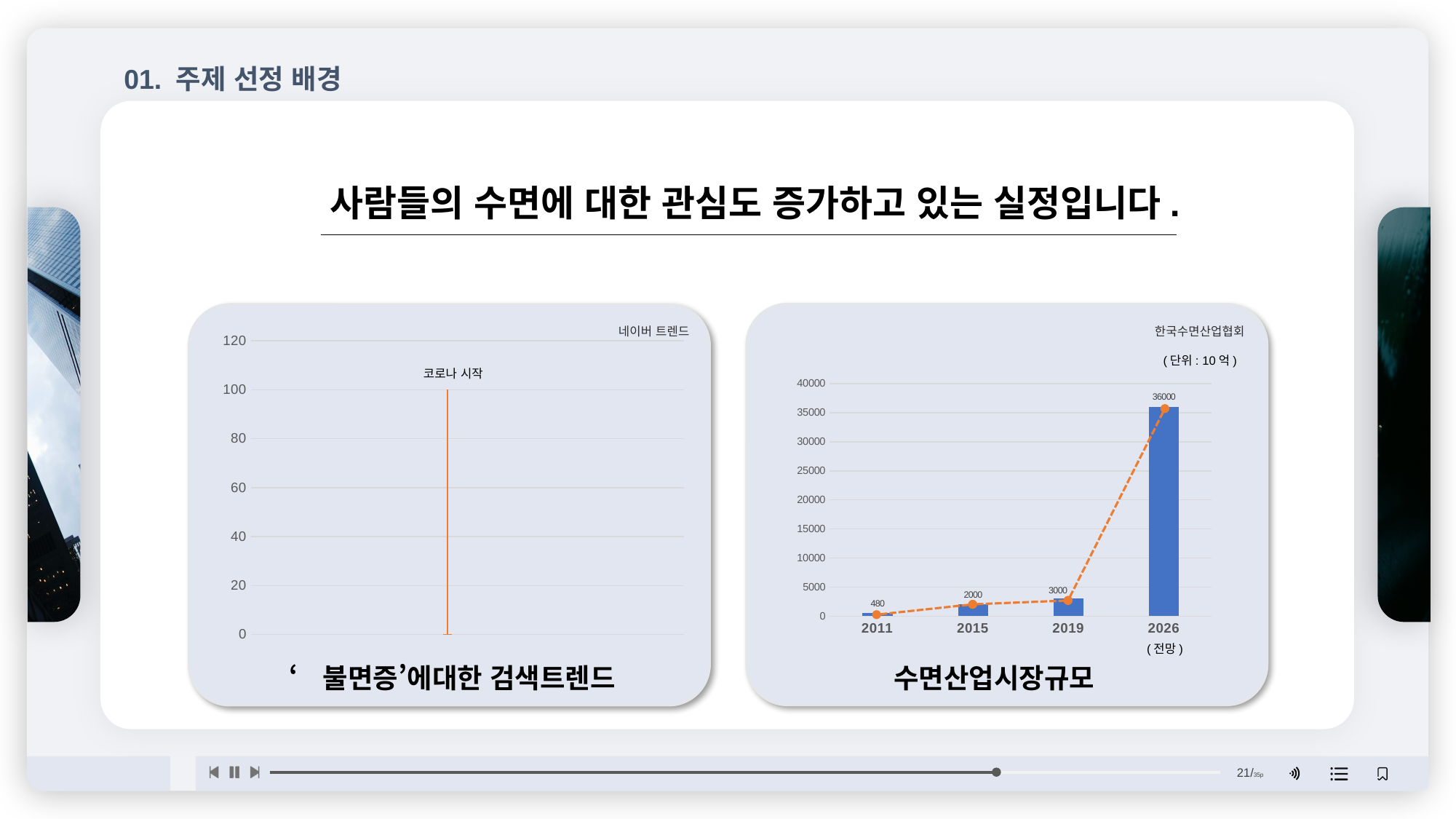

01. 주제 선정 배경
사람들의 수면에 대한 관심도 증가하고 있는 실정입니다.

네이버 트렌드
한국수면산업협회

### Chart

| Category | num | num2 |
|---|---|---|
| 2019-02-01 | 11.88969 | None |
| 2019-02-02 | 9.67827 | None |
| 2019-02-03 | 9.85812 | None |
| 2019-02-04 | 10.02464 | None |
| 2019-02-05 | 10.42429 | None |
| 2019-02-06 | 8.97222 | None |
| 2019-02-07 | 15.37334 | None |
| 2019-02-08 | 15.2268 | None |
| 2019-02-09 | 12.02957 | None |
| 2019-02-10 | 12.40924 | None |
| 2019-02-11 | 17.35828 | None |
| 2019-02-12 | 15.97282 | None |
| 2019-02-13 | 15.14687 | None |
| 2019-02-14 | 13.25517 | None |
| 2019-02-15 | 12.29601 | None |
| 2019-02-16 | 9.55172 | None |
| 2019-02-17 | 10.51755 | None |
| 2019-02-18 | 13.24851 | None |
| 2019-02-19 | 13.30846 | None |
| 2019-02-20 | 14.54739 | None |
| 2019-02-21 | 14.09445 | None |
| 2019-02-22 | 12.42256 | None |
| 2019-02-23 | 11.42343 | None |
| 2019-02-24 | 11.43009 | None |
| 2019-02-25 | 14.22766 | None |
| 2019-02-26 | 14.38086 | None |
| 2019-02-27 | 13.72144 | None |
| 2019-02-28 | 12.16945 | None |
| 2019-03-01 | 11.27023 | None |
| 2019-03-02 | 10.72403 | None |
| 2019-03-03 | 11.56331 | None |
| 2019-03-04 | 17.35162 | None |
| 2019-03-05 | 13.94791 | None |
| 2019-03-06 | 12.72896 | None |
| 2019-03-07 | 10.7307 | None |
| 2019-03-08 | 9.09212 | None |
| 2019-03-09 | 7.89982 | None |
| 2019-03-10 | 8.16625 | None |
| 2019-03-11 | 11.84306 | None |
| 2019-03-12 | 11.27023 | None |
| 2019-03-13 | 10.19782 | None |
| 2019-03-14 | 9.47179 | None |
| 2019-03-15 | 8.74575 | None |
| 2019-03-16 | 7.00059 | None |
| 2019-03-17 | 7.91314 | None |
| 2019-03-18 | 10.69739 | None |
| 2019-03-19 | 10.94384 | None |
| 2019-03-20 | 11.41677 | None |
| 2019-03-21 | 10.62412 | None |
| 2019-03-22 | 9.31192 | None |
| 2019-03-23 | 7.89315 | None |
| 2019-03-24 | 8.2262 | None |
| 2019-03-25 | 11.2236 | None |
| 2019-03-26 | 10.89722 | None |
| 2019-03-27 | 11.27023 | None |
| 2019-03-28 | 11.58995 | None |
| 2019-03-29 | 9.5384 | None |
| 2019-03-30 | 7.39359 | None |
| 2019-03-31 | 8.01971 | None |
| 2019-04-01 | 10.23113 | None |
| 2019-04-02 | 10.23779 | None |
| 2019-04-03 | 10.45094 | None |
| 2019-04-04 | 9.50509 | None |
| 2019-04-05 | 8.15959 | None |
| 2019-04-06 | 7.62006 | None |
| 2019-04-07 | 7.9531 | None |
| 2019-04-08 | 10.83727 | None |
| 2019-04-09 | 10.53753 | None |
| 2019-04-10 | 9.8781 | None |
| 2019-04-11 | 9.4185 | None |
| 2019-04-12 | 8.30613 | None |
| 2019-04-13 | 7.00726 | None |
| 2019-04-14 | 8.11296 | None |
| 2019-04-15 | 11.26357 | None |
| 2019-04-16 | 11.47005 | None |
| 2019-04-17 | 10.97715 | None |
| 2019-04-18 | 9.93805 | None |
| 2019-04-19 | 8.81902 | None |
| 2019-04-20 | 7.41357 | None |
| 2019-04-21 | 7.63338 | None |
| 2019-04-22 | 11.05708 | None |
| 2019-04-23 | 11.31685 | None |
| 2019-04-24 | 11.00379 | None |
| 2019-04-25 | 10.13788 | None |
| 2019-04-26 | 8.61919 | None |
| 2019-04-27 | 7.01392 | None |
| 2019-04-28 | 8.21288 | None |
| 2019-04-29 | 11.00379 | None |
| 2019-04-30 | 10.8839 | None |
| 2019-05-01 | 9.49177 | None |
| 2019-05-02 | 11.55665 | None |
| 2019-05-03 | 9.65829 | None |
| 2019-05-04 | 7.69333 | None |
| 2019-05-05 | 7.14047 | None |
| 2019-05-06 | 8.90561 | None |
| 2019-05-07 | 11.6832 | None |
| 2019-05-08 | 11.39012 | None |
| 2019-05-09 | 10.4909 | None |
| 2019-05-10 | 8.5659 | None |
| 2019-05-11 | 7.04722 | None |
| 2019-05-12 | 7.96642 | None |
| 2019-05-13 | 11.62992 | None |
| 2019-05-14 | 10.93052 | None |
| 2019-05-15 | 10.77732 | None |
| 2019-05-16 | 10.32438 | None |
| 2019-05-17 | 9.44514 | None |
| 2019-05-18 | 7.31366 | None |
| 2019-05-19 | 8.073 | None |
| 2019-05-20 | 11.25024 | None |
| 2019-05-21 | 10.42429 | None |
| 2019-05-22 | 11.0704 | None |
| 2019-05-23 | 9.7249 | None |
| 2019-05-24 | 8.8057 | None |
| 2019-05-25 | 7.26037 | None |
| 2019-05-26 | 7.74661 | None |
| 2019-05-27 | 11.51668 | None |
| 2019-05-28 | 11.29021 | None |
| 2019-05-29 | 11.21694 | None |
| 2019-05-30 | 10.11789 | None |
| 2019-05-31 | 8.26616 | None |
| 2019-06-01 | 7.16712 | None |
| 2019-06-02 | 7.69333 | None |
| 2019-06-03 | 11.23026 | None |
| 2019-06-04 | 12.35595 | None |
| 2019-06-05 | 10.0313 | None |
| 2019-06-06 | 8.33943 | None |
| 2019-06-07 | 9.33191 | None |
| 2019-06-08 | 8.43935 | None |
| 2019-06-09 | 9.31859 | None |
| 2019-06-10 | 13.71478 | None |
| 2019-06-11 | 13.25517 | None |
| 2019-06-12 | 12.80889 | None |
| 2019-06-13 | 12.02291 | None |
| 2019-06-14 | 10.05128 | None |
| 2019-06-15 | 8.05968 | None |
| 2019-06-16 | 7.43355 | None |
| 2019-06-17 | 13.00872 | None |
| 2019-06-18 | 13.92792 | None |
| 2019-06-19 | 11.59661 | None |
| 2019-06-20 | 11.60993 | None |
| 2019-06-21 | 10.97715 | None |
| 2019-06-22 | 8.51928 | None |
| 2019-06-23 | 8.6858 | None |
| 2019-06-24 | 13.12196 | None |
| 2019-06-25 | 13.48164 | None |
| 2019-06-26 | 12.86218 | None |
| 2019-06-27 | 11.60993 | None |
| 2019-06-28 | 10.54419 | None |
| 2019-06-29 | 7.69999 | None |
| 2019-06-30 | 9.33857 | None |
| 2019-07-01 | 13.70811 | None |
| 2019-07-02 | 12.62239 | None |
| 2019-07-03 | 12.18277 | None |
| 2019-07-04 | 11.41011 | None |
| 2019-07-05 | 9.99134 | None |
| 2019-07-06 | 8.44601 | None |
| 2019-07-07 | 9.35855 | None |
| 2019-07-08 | 11.33684 | None |
| 2019-07-09 | 12.04955 | None |
| 2019-07-10 | 11.31685 | None |
| 2019-07-11 | 10.44428 | None |
| 2019-07-12 | 10.34436 | None |
| 2019-07-13 | 7.91314 | None |
| 2019-07-14 | 8.62585 | None |
| 2019-07-15 | 12.66235 | None |
| 2019-07-16 | 11.72983 | None |
| 2019-07-17 | 12.23606 | None |
| 2019-07-18 | 10.26443 | None |
| 2019-07-19 | 9.89808 | None |
| 2019-07-20 | 8.35276 | None |
| 2019-07-21 | 8.839 | None |
| 2019-07-22 | 12.15613 | None |
| 2019-07-23 | 12.86218 | None |
| 2019-07-24 | 13.38173 | None |
| 2019-07-25 | 11.48338 | None |
| 2019-07-26 | 11.72317 | None |
| 2019-07-27 | 9.605 | None |
| 2019-07-28 | 9.45846 | None |
| 2019-07-29 | 13.90128 | None |
| 2019-07-30 | 15.08026 | None |
| 2019-07-31 | 14.58735 | None |
| 2019-08-01 | 12.16945 | None |
| 2019-08-02 | 11.53 | None |
| 2019-08-03 | 10.39099 | None |
| 2019-08-04 | 10.07793 | None |
| 2019-08-05 | 12.37594 | None |
| 2019-08-06 | 12.60907 | None |
| 2019-08-07 | 12.43588 | None |
| 2019-08-08 | 12.12948 | None |
| 2019-08-09 | 12.12948 | None |
| 2019-08-10 | 10.3044 | None |
| 2019-08-11 | 11.45007 | None |
| 2019-08-12 | 15.13355 | None |
| 2019-08-13 | 13.71478 | None |
| 2019-08-14 | 12.36927 | None |
| 2019-08-15 | 10.05128 | None |
| 2019-08-16 | 11.75647 | None |
| 2019-08-17 | 9.47179 | None |
| 2019-08-18 | 9.57836 | None |
| 2019-08-19 | 15.22014 | None |
| 2019-08-20 | 12.10284 | None |
| 2019-08-21 | 12.88882 | None |
| 2019-08-22 | 11.3435 | None |
| 2019-08-23 | 9.605 | None |
| 2019-08-24 | 8.17957 | None |
| 2019-08-25 | 8.63251 | None |
| 2019-08-26 | 11.63658 | None |
| 2019-08-27 | 11.12369 | None |
| 2019-08-28 | 11.25024 | None |
| 2019-08-29 | 10.57083 | None |
| 2019-08-30 | 9.16538 | None |
| 2019-08-31 | 7.3736 | None |
| 2019-09-01 | 7.9198 | None |
| 2019-09-02 | 11.57663 | None |
| 2019-09-03 | 10.99047 | None |
| 2019-09-04 | 10.57083 | None |
| 2019-09-05 | 9.90474 | None |
| 2019-09-06 | 8.839 | None |
| 2019-09-07 | 7.14713 | None |
| 2019-09-08 | 7.62006 | None |
| 2019-09-09 | 12.08286 | None |
| 2019-09-10 | 11.33018 | None |
| 2019-09-11 | 9.81815 | None |
| 2019-09-12 | 6.74082 | None |
| 2019-09-13 | 6.48771 | None |
| 2019-09-14 | 6.04143 | None |
| 2019-09-15 | 8.38606 | None |
| 2019-09-16 | 14.13441 | None |
| 2019-09-17 | 14.28761 | None |
| 2019-09-18 | 13.73476 | None |
| 2019-09-19 | 11.47672 | None |
| 2019-09-20 | 9.13874 | None |
| 2019-09-21 | 7.11383 | None |
| 2019-09-22 | 7.6134 | None |
| 2019-09-23 | 11.09038 | None |
| 2019-09-24 | 11.51002 | None |
| 2019-09-25 | 10.39765 | None |
| 2019-09-26 | 10.41763 | None |
| 2019-09-27 | 8.89229 | None |
| 2019-09-28 | 7.0339 | None |
| 2019-09-29 | 7.99973 | None |
| 2019-09-30 | 11.90967 | None |
| 2019-10-01 | 11.57663 | None |
| 2019-10-02 | 10.47092 | None |
| 2019-10-03 | 7.89315 | None |
| 2019-10-04 | 10.78398 | None |
| 2019-10-05 | 8.63917 | None |
| 2019-10-06 | 8.63251 | None |
| 2019-10-07 | 12.50249 | None |
| 2019-10-08 | 10.85059 | None |
| 2019-10-09 | 8.86564 | None |
| 2019-10-10 | 12.2627 | None |
| 2019-10-11 | 10.39765 | None |
| 2019-10-12 | 7.81322 | None |
| 2019-10-13 | 8.32611 | None |
| 2019-10-14 | 12.70898 | None |
| 2019-10-15 | 12.40924 | None |
| 2019-10-16 | 12.31599 | None |
| 2019-10-17 | 11.17031 | None |
| 2019-10-18 | 9.64497 | None |
| 2019-10-19 | 7.75994 | None |
| 2019-10-20 | 8.07966 | None |
| 2019-10-21 | 12.52248 | None |
| 2019-10-22 | 12.98208 | None |
| 2019-10-23 | 12.42256 | None |
| 2019-10-24 | 11.92966 | None |
| 2019-10-25 | 10.73736 | None |
| 2019-10-26 | 8.74575 | None |
| 2019-10-27 | 8.43269 | None |
| 2019-10-28 | 11.69652 | None |
| 2019-10-29 | 11.79644 | None |
| 2019-10-30 | 11.13035 | None |
| 2019-10-31 | 10.49756 | None |
| 2019-11-01 | 9.47845 | None |
| 2019-11-02 | 7.83987 | None |
| 2019-11-03 | 8.75241 | None |
| 2019-11-04 | 12.11616 | None |
| 2019-11-05 | 12.78891 | None |
| 2019-11-06 | 12.01625 | None |
| 2019-11-07 | 11.13701 | None |
| 2019-11-08 | 9.13874 | None |
| 2019-11-09 | 7.57343 | None |
| 2019-11-10 | 8.11962 | None |
| 2019-11-11 | 11.90301 | None |
| 2019-11-12 | 11.51668 | None |
| 2019-11-13 | 12.22274 | None |
| 2019-11-14 | 9.92473 | None |
| 2019-11-15 | 8.83234 | None |
| 2019-11-16 | 7.48684 | None |
| 2019-11-17 | 8.78571 | None |
| 2019-11-18 | 12.62905 | None |
| 2019-11-19 | 13.22853 | None |
| 2019-11-20 | 10.94384 | None |
| 2019-11-21 | 10.73736 | None |
| 2019-11-22 | 9.85146 | None |
| 2019-11-23 | 7.60007 | None |
| 2019-11-24 | 9.42516 | None |
| 2019-11-25 | 13.26183 | None |
| 2019-11-26 | 12.32265 | None |
| 2019-11-27 | 12.1428 | None |
| 2019-11-28 | 11.45673 | None |
| 2019-11-29 | 10.26443 | None |
| 2019-11-30 | 8.21954 | None |
| 2019-12-01 | 8.67914 | None |
| 2019-12-02 | 12.76227 | None |
| 2019-12-03 | 12.43588 | None |
| 2019-12-04 | 12.14947 | None |
| 2019-12-05 | 10.9505 | None |
| 2019-12-06 | 8.85232 | None |
| 2019-12-07 | 7.81322 | None |
| 2019-12-08 | 8.54592 | None |
| 2019-12-09 | 11.71651 | None |
| 2019-12-10 | 12.32931 | None |
| 2019-12-11 | 12.55578 | None |
| 2019-12-12 | 11.53666 | None |
| 2019-12-13 | 10.74402 | None |
| 2019-12-14 | 9.12542 | None |
| 2019-12-15 | 9.47845 | None |
| 2019-12-16 | 13.30846 | None |
| 2019-12-17 | 13.1486 | None |
| 2019-12-18 | 13.68147 | None |
| 2019-12-19 | 11.45673 | None |
| 2019-12-20 | 10.27775 | None |
| 2019-12-21 | 8.69246 | None |
| 2019-12-22 | 9.03217 | None |
| 2019-12-23 | 12.66235 | None |
| 2019-12-24 | 10.70405 | None |
| 2019-12-25 | 8.19956 | None |
| 2019-12-26 | 12.19609 | None |
| 2019-12-27 | 11.74315 | None |
| 2019-12-28 | 9.85812 | None |
| 2019-12-29 | 10.51755 | None |
| 2019-12-30 | 13.5749 | None |
| 2019-12-31 | 11.84973 | None |
| 2020-01-01 | 8.75241 | None |
| 2020-01-02 | 14.62066 | None |
| 2020-01-03 | 17.7979 | None |
| 2020-01-04 | 14.50076 | None |
| 2020-01-05 | 13.71478 | None |
| 2020-01-06 | 22.04755 | None |
| 2020-01-07 | 18.55058 | None |
| 2020-01-08 | 25.62445 | 100.0 |
| 2020-01-09 | 31.89235 | None |
| 2020-01-10 | 26.09738 | None |
| 2020-01-11 | 19.0768 | None |
| 2020-01-12 | 14.3076 | None |
| 2020-01-13 | 22.32731 | None |
| 2020-01-14 | 24.17238 | None |
| 2020-01-15 | 20.762 | None |
| 2020-01-16 | 17.35162 | None |
| 2020-01-17 | 19.8428 | None |
| 2020-01-18 | 13.1153 | None |
| 2020-01-19 | 13.0287 | None |
| 2020-01-20 | 22.43389 | None |
| 2020-01-21 | 24.9517 | None |
| 2020-01-22 | 27.38293 | None |
| 2020-01-23 | 13.6082 | None |
| 2020-01-24 | 11.09038 | None |
| 2020-01-25 | 11.78978 | None |
| 2020-01-26 | 8.64584 | None |
| 2020-01-27 | 11.06374 | None |
| 2020-01-28 | 15.10024 | None |
| 2020-01-29 | 21.98761 | None |
| 2020-01-30 | 23.09998 | None |
| 2020-01-31 | 15.05362 | None |
| 2020-02-01 | 12.10284 | None |
| 2020-02-02 | 12.27602 | None |
| 2020-02-03 | 16.65889 | None |
| 2020-02-04 | 17.35162 | None |
| 2020-02-05 | 17.77126 | None |
| 2020-02-06 | 12.89549 | None |
| 2020-02-07 | 12.58908 | None |
| 2020-02-08 | 10.94384 | None |
| 2020-02-09 | 12.21607 | None |
| 2020-02-10 | 15.63977 | None |
| 2020-02-11 | 16.146 | None |
| 2020-02-12 | 17.99773 | None |
| 2020-02-13 | 18.58389 | None |
| 2020-02-14 | 18.52394 | None |
| 2020-02-15 | 13.85465 | None |
| 2020-02-16 | 13.12196 | None |
| 2020-02-17 | 17.77792 | None |
| 2020-02-18 | 25.09824 | None |
| 2020-02-19 | 15.86624 | None |
| 2020-02-20 | 15.28675 | None |
| 2020-02-21 | 13.09531 | None |
| 2020-02-22 | 11.44341 | None |
| 2020-02-23 | 10.50422 | None |
| 2020-02-24 | 13.13528 | None |
| 2020-02-25 | 14.09445 | None |
| 2020-02-26 | 15.42663 | None |
| 2020-02-27 | 15.55984 | None |
| 2020-02-28 | 15.43329 | None |
| 2020-02-29 | 14.14773 | None |
| 2020-03-01 | 14.66728 | None |
| 2020-03-02 | 19.80283 | None |
| 2020-03-03 | 31.65922 | None |
| 2020-03-04 | 25.62445 | None |
| 2020-03-05 | 34.72323 | None |
| 2020-03-06 | 17.27835 | None |
| 2020-03-07 | 16.2992 | None |
| 2020-03-08 | 15.86624 | None |
| 2020-03-09 | 25.45793 | None |
| 2020-03-10 | 31.24625 | None |
| 2020-03-11 | 25.54452 | None |
| 2020-03-12 | 20.38899 | None |
| 2020-03-13 | 17.40491 | None |
| 2020-03-14 | 14.83381 | None |
| 2020-03-15 | 15.10024 | None |
| 2020-03-16 | 21.60127 | None |
| 2020-03-17 | 20.36235 | None |
| 2020-03-18 | 22.78025 | None |
| 2020-03-19 | 26.17731 | None |
| 2020-03-20 | 17.13181 | None |
| 2020-03-21 | 23.95923 | None |
| 2020-03-22 | 13.95457 | None |
| 2020-03-23 | 41.31086 | None |
| 2020-03-24 | 30.00732 | None |
| 2020-03-25 | 18.88363 | None |
| 2020-03-26 | 17.95776 | None |
| 2020-03-27 | 16.36581 | None |
| 2020-03-28 | 14.56071 | None |
| 2020-03-29 | 14.16772 | None |
| 2020-03-30 | 24.17238 | None |
| 2020-03-31 | 26.02411 | None |
| 2020-04-01 | 25.74435 | None |
| 2020-04-02 | 17.45154 | None |
| 2020-04-03 | 15.35336 | None |
| 2020-04-04 | 14.0678 | None |
| 2020-04-05 | 12.75561 | None |
| 2020-04-06 | 16.4191 | None |
| 2020-04-07 | 18.58389 | None |
| 2020-04-08 | 17.91114 | None |
| 2020-04-09 | 16.95863 | None |
| 2020-04-10 | 15.55318 | None |
| 2020-04-11 | 13.48164 | None |
| 2020-04-12 | 14.01452 | None |
| 2020-04-13 | 17.73129 | None |
| 2020-04-14 | 18.00439 | None |
| 2020-04-15 | 15.96616 | None |
| 2020-04-16 | 18.61719 | None |
| 2020-04-17 | 15.58649 | None |
| 2020-04-18 | 14.58735 | None |
| 2020-04-19 | 15.52654 | None |
| 2020-04-20 | 46.25324 | None |
| 2020-04-21 | 26.27722 | None |
| 2020-04-22 | 19.90941 | None |
| 2020-04-23 | 17.53813 | None |
| 2020-04-24 | 16.35915 | None |
| 2020-04-25 | 13.84799 | None |
| 2020-04-26 | 14.63398 | None |
| 2020-04-27 | 21.90101 | None |
| 2020-04-28 | 16.58562 | None |
| 2020-04-29 | 19.74288 | None |
| 2020-04-30 | 14.22766 | None |
| 2020-05-01 | 15.35336 | None |
| 2020-05-02 | 13.40837 | None |
| 2020-05-03 | 13.84799 | None |
| 2020-05-04 | 38.30013 | None |
| 2020-05-05 | 17.15846 | None |
| 2020-05-06 | 38.69313 | None |
| 2020-05-07 | 32.58509 | None |
| 2020-05-08 | 22.58043 | None |
| 2020-05-09 | 13.63484 | None |
| 2020-05-10 | 12.29601 | None |
| 2020-05-11 | 66.0361 | None |
| 2020-05-12 | 28.47532 | None |
| 2020-05-13 | 46.72617 | None |
| 2020-05-14 | 21.70785 | None |
| 2020-05-15 | 15.32671 | None |
| 2020-05-16 | 13.77472 | None |
| 2020-05-17 | 14.11443 | None |
| 2020-05-18 | 57.98974 | None |
| 2020-05-19 | 43.42236 | None |
| 2020-05-20 | 37.75394 | None |
| 2020-05-21 | 39.3792 | None |
| 2020-05-22 | 31.89902 | None |
| 2020-05-23 | 14.58735 | None |
| 2020-05-24 | 13.92126 | None |
| 2020-05-25 | 56.8041 | None |
| 2020-05-26 | 40.07193 | None |
| 2020-05-27 | 38.65316 | None |
| 2020-05-28 | 28.04236 | None |
| 2020-05-29 | 13.80137 | None |
| 2020-05-30 | 11.91633 | None |
| 2020-05-31 | 12.49583 | None |
| 2020-06-01 | 23.87264 | None |
| 2020-06-02 | 26.01079 | None |
| 2020-06-03 | 39.01285 | None |
| 2020-06-04 | 15.45993 | None |
| 2020-06-05 | 18.17757 | None |
| 2020-06-06 | 22.04755 | None |
| 2020-06-07 | 18.04436 | None |
| 2020-06-08 | 100.0 | None |
| 2020-06-09 | 95.86358 | None |
| 2020-06-10 | 55.71837 | None |
| 2020-06-11 | 33.98388 | None |
| 2020-06-12 | 19.16339 | None |
| 2020-06-13 | 12.95543 | None |
| 2020-06-14 | 12.90881 | None |
| 2020-06-15 | 23.25318 | None |
| 2020-06-16 | 19.98268 | None |
| 2020-06-17 | 17.73129 | None |
| 2020-06-18 | 15.74635 | None |
| 2020-06-19 | 14.6473 | None |
| 2020-06-20 | 12.82222 | None |
| 2020-06-21 | 11.96962 | None |
| 2020-06-22 | 28.25551 | None |
| 2020-06-23 | 16.89868 | None |
| 2020-06-24 | 15.57983 | None |
| 2020-06-25 | 13.77472 | None |
| 2020-06-26 | 12.97542 | None |
| 2020-06-27 | 11.21028 | None |
| 2020-06-28 | 11.28355 | None |
| 2020-06-29 | 44.7279 | None |
| 2020-06-30 | 13.53493 | None |
| 2020-07-01 | 22.32731 | None |
| 2020-07-02 | 13.77472 | None |
| 2020-07-03 | 12.3826 | None |
| 2020-07-04 | 11.00379 | None |
| 2020-07-05 | 11.58329 | None |
| 2020-07-06 | 47.70532 | None |
| 2020-07-07 | 20.98847 | None |
| 2020-07-08 | 15.02031 | None |
| 2020-07-09 | 14.17438 | None |
| 2020-07-10 | 13.04203 | None |
| 2020-07-11 | 10.71071 | None |
| 2020-07-12 | 11.65656 | None |
| 2020-07-13 | 13.58156 | None |
| 2020-07-14 | 13.34843 | None |
| 2020-07-15 | 14.01452 | None |
| 2020-07-16 | 13.96789 | None |
| 2020-07-17 | 16.51235 | None |
| 2020-07-18 | 11.1903 | None |
| 2020-07-19 | 11.47005 | None |
| 2020-07-20 | 33.87064 | None |
| 2020-07-21 | 18.97688 | None |
| 2020-07-22 | 15.40664 | None |
| 2020-07-23 | 13.36841 | None |
| 2020-07-24 | 12.11616 | None |
| 2020-07-25 | 11.23026 | None |
| 2020-07-26 | 11.48338 | None |
| 2020-07-27 | 39.63231 | None |
| 2020-07-28 | 25.86425 | None |
| 2020-07-29 | 15.2268 | None |
| 2020-07-30 | 14.28095 | None |
| 2020-07-31 | 16.89202 | None |
| 2020-08-01 | 12.18277 | None |
| 2020-08-02 | 11.60327 | None |
| 2020-08-03 | 14.94038 | None |
| 2020-08-04 | 15.55984 | None |
| 2020-08-05 | 16.75214 | None |
| 2020-08-06 | 13.70811 | None |
| 2020-08-07 | 13.86132 | None |
| 2020-08-08 | 10.82395 | None |
| 2020-08-09 | 12.00959 | None |
| 2020-08-10 | 26.59694 | None |
| 2020-08-11 | 17.22507 | None |
| 2020-08-12 | 20.99513 | None |
| 2020-08-13 | 18.05768 | None |
| 2020-08-14 | 16.95197 | None |
| 2020-08-15 | 11.80976 | None |
| 2020-08-16 | 10.70405 | None |
| 2020-08-17 | 13.34843 | None |
| 2020-08-18 | 20.82861 | None |
| 2020-08-19 | 15.67308 | None |
| 2020-08-20 | 13.73476 | None |
| 2020-08-21 | 15.2601 | None |
| 2020-08-22 | 10.37101 | None |
| 2020-08-23 | 11.71651 | None |
| 2020-08-24 | 15.89955 | None |
| 2020-08-25 | 21.96762 | None |
| 2020-08-26 | 21.66122 | None |
| 2020-08-27 | 20.1492 | None |
| 2020-08-28 | 20.54219 | None |
| 2020-08-29 | 15.8396 | None |
| 2020-08-30 | 16.15932 | None |
| 2020-08-31 | 22.04755 | None |
| 2020-09-01 | 23.83933 | None |
| 2020-09-02 | 25.04496 | None |
| 2020-09-03 | 15.44661 | None |
| 2020-09-04 | 20.30906 | None |
| 2020-09-05 | 15.05362 | None |
| 2020-09-06 | 14.36088 | None |
| 2020-09-07 | 19.86944 | None |
| 2020-09-08 | 21.3415 | None |
| 2020-09-09 | 20.13588 | None |
| 2020-09-10 | 19.92273 | None |
| 2020-09-11 | 8.75907 | None |
| 2020-09-12 | 15.62645 | None |
| 2020-09-13 | 12.86884 | None |
| 2020-09-14 | 22.20742 | None |
| 2020-09-15 | 19.48977 | None |
| 2020-09-16 | 20.7287 | None |
| 2020-09-17 | 17.97775 | None |
| 2020-09-18 | 13.97455 | None |
| 2020-09-19 | 13.50163 | None |
| 2020-09-20 | 12.61573 | None |
| 2020-09-21 | 18.11097 | None |
| 2020-09-22 | 16.61226 | None |
| 2020-09-23 | 18.41737 | None |
| 2020-09-24 | 16.5723 | None |
| 2020-09-25 | 14.07446 | None |
| 2020-09-26 | 12.00293 | None |
| 2020-09-27 | 11.01045 | None |
| 2020-09-28 | 14.96702 | None |
| 2020-09-29 | 12.48251 | None |
| 2020-09-30 | 9.71158 | None |
| 2020-10-01 | 10.21115 | None |
| 2020-10-02 | 9.5717 | None |
| 2020-10-03 | 9.82481 | None |
| 2020-10-04 | 13.96123 | None |
| 2020-10-05 | 25.0716 | None |
| 2020-10-06 | 31.7991 | None |
| 2020-10-07 | 25.86425 | None |
| 2020-10-08 | 14.0678 | None |
| 2020-10-09 | 11.45007 | None |
| 2020-10-10 | 12.06953 | None |
| 2020-10-11 | 13.21521 | None |
| 2020-10-12 | 23.97255 | None |
| 2020-10-13 | 18.07766 | None |
| 2020-10-14 | 16.19929 | None |
| 2020-10-15 | 15.35336 | None |
| 2020-10-16 | 13.44168 | None |
| 2020-10-17 | 10.17118 | None |
| 2020-10-18 | 10.56417 | None |
| 2020-10-19 | 15.71304 | None |
| 2020-10-20 | 14.64064 | None |
| 2020-10-21 | 13.10197 | None |
| 2020-10-22 | 12.49583 | None |
| 2020-10-23 | 10.23113 | None |
| 2020-10-24 | 9.7582 | None |
| 2020-10-25 | 9.95803 | None |
| 2020-10-26 | 13.68813 | None |
| 2020-10-27 | 14.36754 | None |
| 2020-10-28 | 12.69566 | None |
| 2020-10-29 | 12.26936 | None |
| 2020-10-30 | 10.67741 | None |
| 2020-10-31 | 8.86564 | None |
| 2020-11-01 | 9.37853 | None |
| 2020-11-02 | 12.48251 | None |
| 2020-11-03 | 14.29427 | None |
| 2020-11-04 | 13.22853 | None |
| 2020-11-05 | 11.70319 | None |
| 2020-11-06 | 11.47005 | None |
| 2020-11-07 | 10.9172 | None |
| 2020-11-08 | 10.71071 | None |
| 2020-11-09 | 15.17351 | None |
| 2020-11-10 | 13.56157 | None |
| 2020-11-11 | 13.89462 | None |
| 2020-11-12 | 12.97542 | None |
| 2020-11-13 | 13.03536 | None |
| 2020-11-14 | 10.90388 | None |
| 2020-11-15 | 10.81729 | None |
| 2020-11-16 | 16.71884 | None |
| 2020-11-17 | 16.97195 | None |
| 2020-11-18 | 15.69972 | None |
| 2020-11-19 | 14.70725 | None |
| 2020-11-20 | 13.75474 | None |
| 2020-11-21 | 11.76979 | None |
| 2020-11-22 | 12.5358 | None |
| 2020-11-23 | 17.32498 | None |
| 2020-11-24 | 15.47991 | None |
| 2020-11-25 | 15.28675 | None |
| 2020-11-26 | 13.22853 | None |
| 2020-11-27 | 10.98381 | None |
| 2020-11-28 | 10.12455 | None |
| 2020-11-29 | 11.16365 | None |
| 2020-11-30 | 13.69479 | None |
| 2020-12-01 | 16.27922 | None |
| 2020-12-02 | 14.26097 | None |
| 2020-12-03 | 14.6473 | None |
| 2020-12-04 | 13.44834 | None |
| 2020-12-05 | 10.85059 | None |
| 2020-12-06 | 12.04289 | None |
| 2020-12-07 | 17.12515 | None |
| 2020-12-08 | 15.30007 | None |
| 2020-12-09 | 14.53407 | None |
| 2020-12-10 | 14.41417 | None |
| 2020-12-11 | 13.18856 | None |
| 2020-12-12 | 11.44341 | None |
| 2020-12-13 | 11.56331 | None |
| 2020-12-14 | 15.36668 | None |
| 2020-12-15 | 20.68873 | None |
| 2020-12-16 | 17.29168 | None |
| 2020-12-17 | 15.46659 | None |
| 2020-12-18 | 14.87377 | None |
| 2020-12-19 | 12.20275 | None |
| 2020-12-20 | 12.77559 | None |
| 2020-12-21 | 16.62559 | None |
| 2020-12-22 | 15.9928 | None |
| 2020-12-23 | 15.63311 | None |
| 2020-12-24 | 14.77386 | None |
| 2020-12-25 | 10.94384 | None |
| 2020-12-26 | 11.73649 | None |
| 2020-12-27 | 13.46832 | None |
| 2020-12-28 | 18.40404 | None |
| 2020-12-29 | 18.78372 | None |
| 2020-12-30 | 16.11936 | None |
| 2020-12-31 | 13.10863 | None |
| 2021-01-01 | 10.25777 | None |
| 2021-01-02 | 12.8755 | None |
| 2021-01-03 | 16.47239 | None |
| 2021-01-04 | 23.20655 | None |
| 2021-01-05 | 22.64037 | None |
| 2021-01-06 | 21.66788 | None |
| 2021-01-07 | 15.47991 | None |
| 2021-01-08 | 15.09358 | None |
| 2021-01-09 | 14.70725 | None |
| 2021-01-10 | 15.12022 | None |
| 2021-01-11 | 23.7594 | None |
| 2021-01-12 | 19.7229 | None |
| 2021-01-13 | 22.36062 | None |
| 2021-01-14 | 18.33077 | None |
| 2021-01-15 | 27.38959 | None |
| 2021-01-16 | 21.66122 | None |
| 2021-01-17 | 18.09098 | None |
| 2021-01-18 | 23.67281 | None |
| 2021-01-19 | 22.63371 | None |
| 2021-01-20 | 19.66961 | None |
| 2021-01-21 | 19.72956 | None |
| 2021-01-22 | 19.80949 | None |
| 2021-01-23 | 17.65136 | None |
| 2021-01-24 | 20.18916 | None |
| 2021-01-25 | 26.55698 | None |
| 2021-01-26 | 26.5703 | None |
| 2021-01-27 | 20.96183 | None |
| 2021-01-28 | 18.39072 | None |
| 2021-01-29 | 18.45733 | None |
| 2021-01-30 | 17.59808 | None |
| 2021-01-31 | 12.71564 | None |
| 2021-02-01 | 17.87783 | None |
| 2021-02-02 | 24.24565 | None |
| 2021-02-03 | 19.6896 | None |
| 2021-02-04 | 16.57896 | None |
| 2021-02-05 | 15.60647 | None |
| 2021-02-06 | 12.76893 | None |
| 2021-02-07 | 12.63571 | None |
| 2021-02-08 | 18.30413 | None |
(단위: 10억)

### Chart

| Category | 계열 1 |
|---|---|
| 2011 | 480.0 |
| 2015 | 2000.0 |
| 2019 | 3000.0 |
| 2026 | 36000.0 |
코로나 시작
(전망)
‘불면증’에대한 검색트렌드
수면산업시장규모